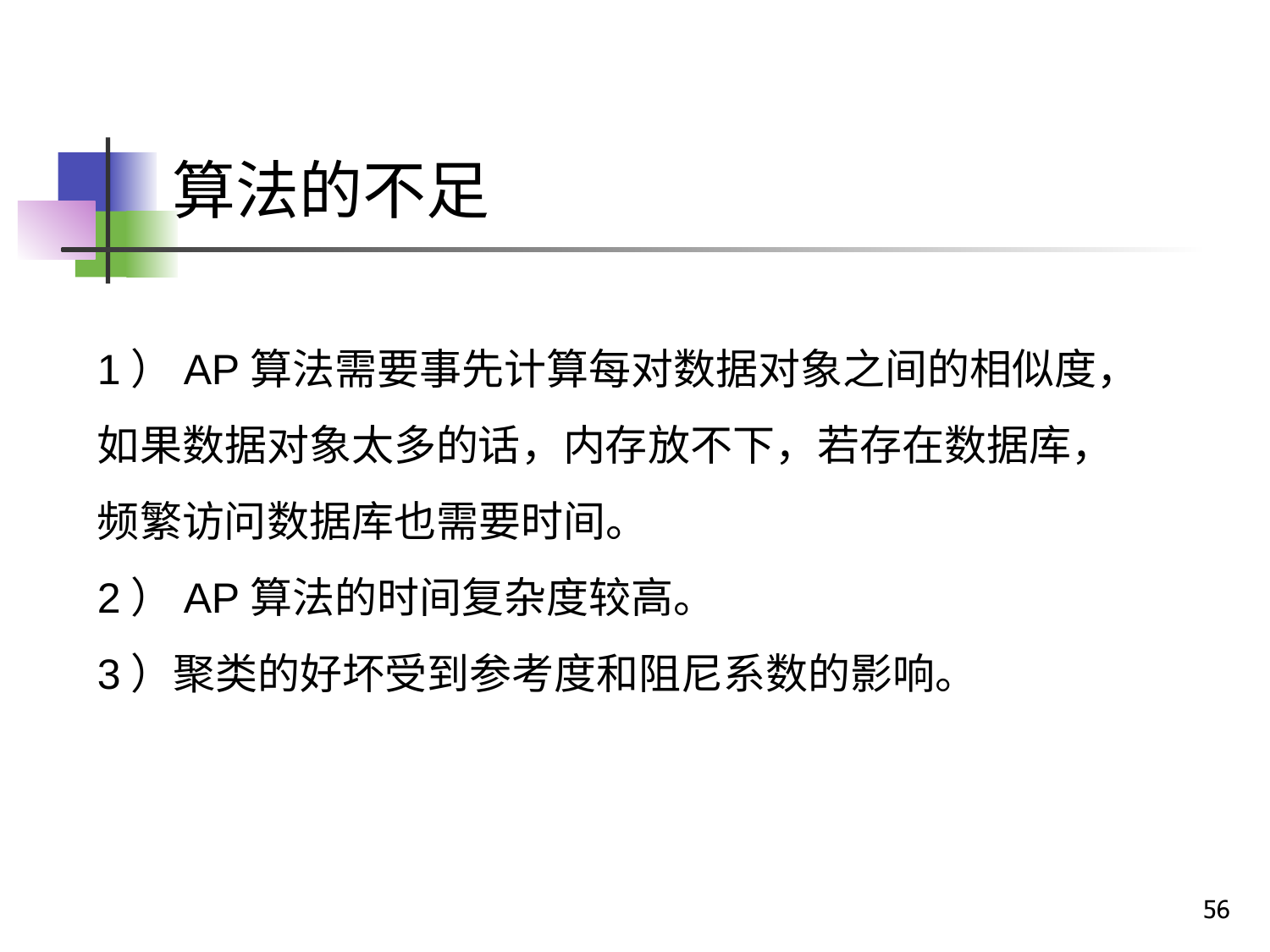

# 算法的不足

1）AP算法需要事先计算每对数据对象之间的相似度，如果数据对象太多的话，内存放不下，若存在数据库，频繁访问数据库也需要时间。
2）AP算法的时间复杂度较高。
3）聚类的好坏受到参考度和阻尼系数的影响。
56